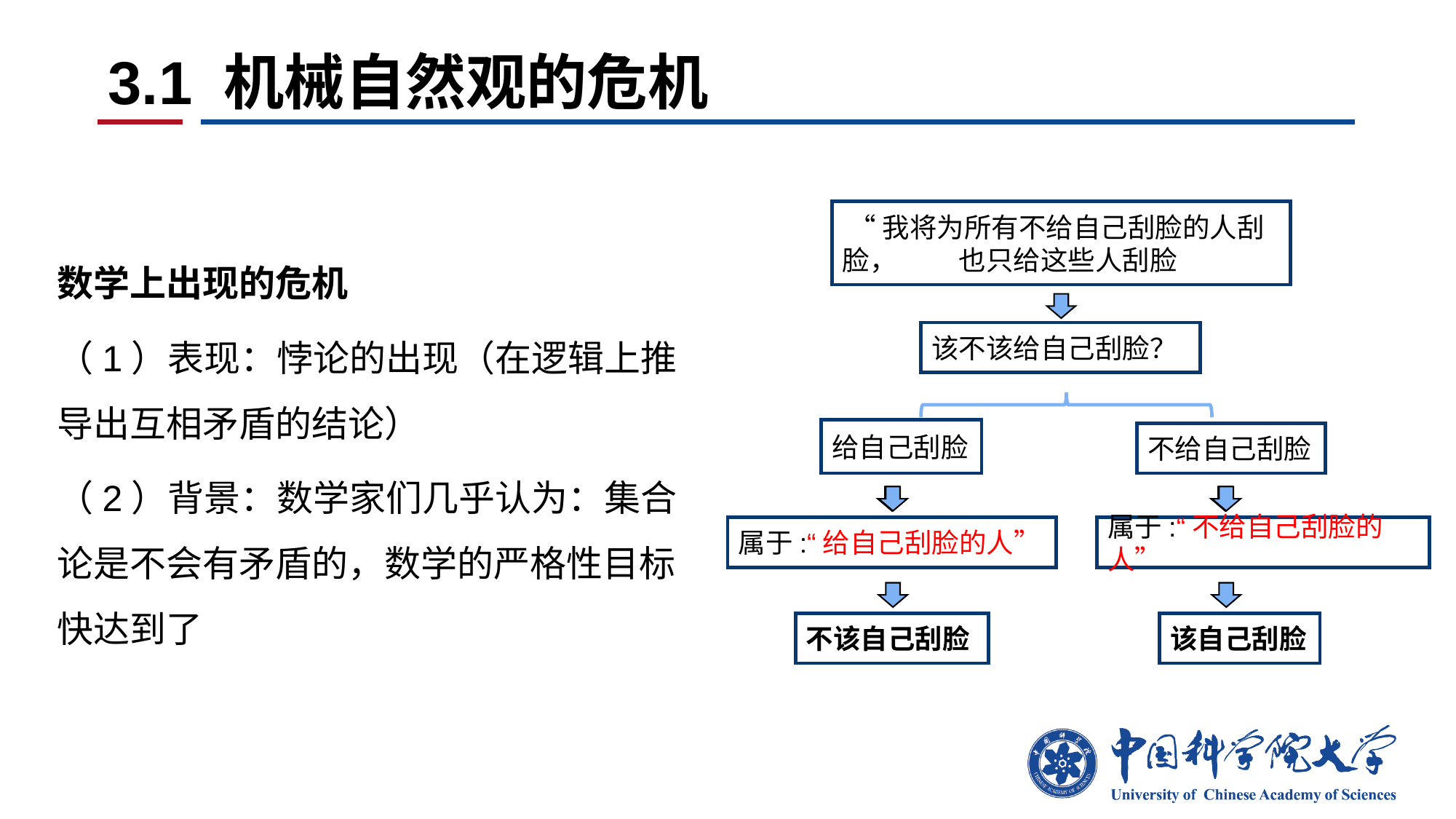

# 3.1 机械自然观的危机

 “我将为所有不给自己刮脸的人刮脸，          也只给这些人刮脸

该不该给自己刮脸？
给自己刮脸
不给自己刮脸

属于:“给自己刮脸的人”
属于:“不给自己刮脸的人”

不该自己刮脸
该自己刮脸
数学上出现的危机
（1）表现：悖论的出现（在逻辑上推导出互相矛盾的结论）
（2）背景：数学家们几乎认为：集合论是不会有矛盾的，数学的严格性目标快达到了